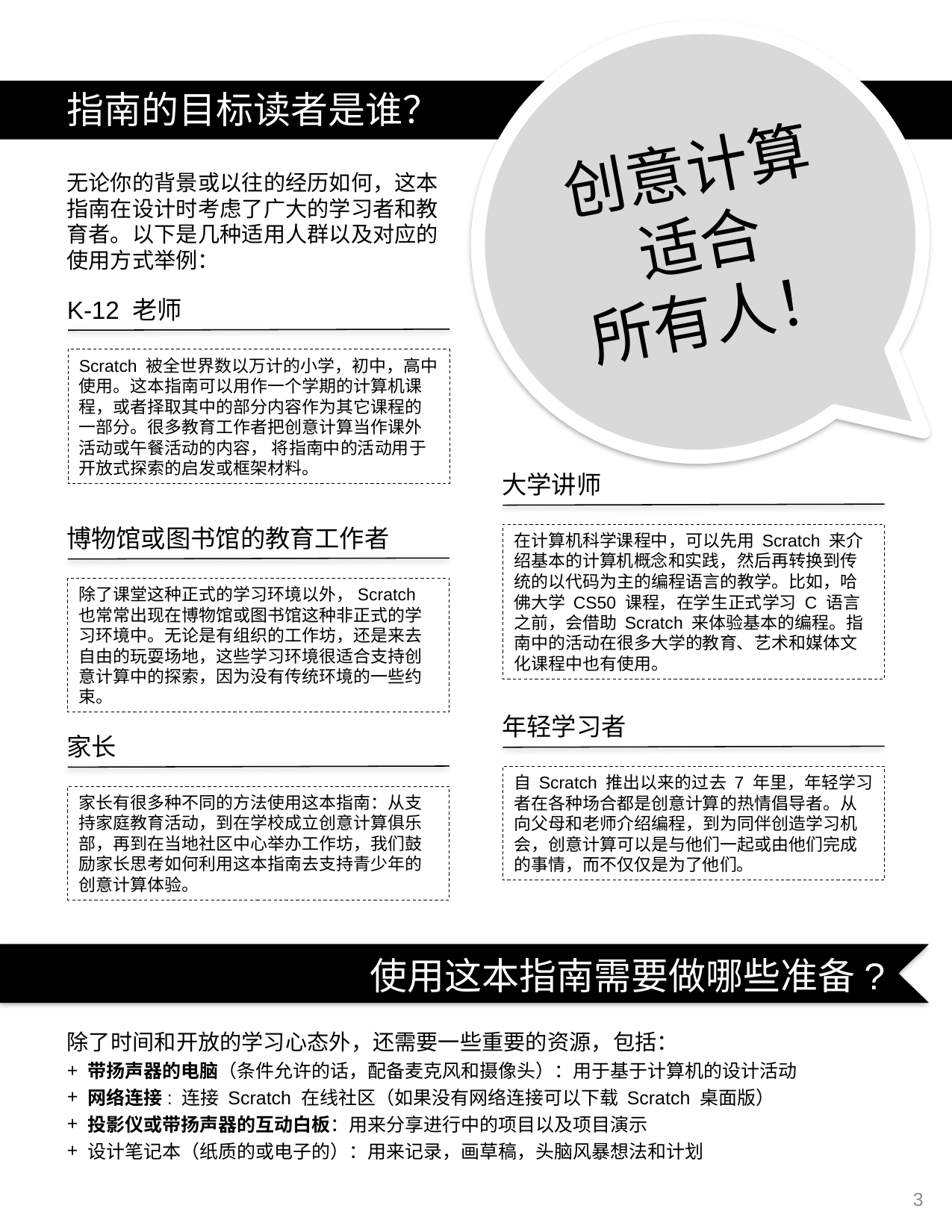

创意计算适合
所有人！
指南的目标读者是谁？

无论你的背景或以往的经历如何，这本指南在设计时考虑了广大的学习者和教育者。以下是几种适用人群以及对应的使用方式举例：
K-12 老师
Scratch 被全世界数以万计的小学，初中，高中使用。这本指南可以用作一个学期的计算机课程，或者择取其中的部分内容作为其它课程的一部分。很多教育工作者把创意计算当作课外活动或午餐活动的内容， 将指南中的活动用于开放式探索的启发或框架材料。
大学讲师
在计算机科学课程中，可以先用 Scratch 来介绍基本的计算机概念和实践，然后再转换到传统的以代码为主的编程语言的教学。比如，哈佛大学 CS50 课程，在学生正式学习 C 语言之前，会借助 Scratch 来体验基本的编程。指南中的活动在很多大学的教育、艺术和媒体文化课程中也有使用。
博物馆或图书馆的教育工作者
除了课堂这种正式的学习环境以外，Scratch 也常常出现在博物馆或图书馆这种非正式的学习环境中。无论是有组织的工作坊，还是来去自由的玩耍场地，这些学习环境很适合支持创意计算中的探索，因为没有传统环境的一些约束。
年轻学习者
自 Scratch 推出以来的过去 7 年里，年轻学习者在各种场合都是创意计算的热情倡导者。从向父母和老师介绍编程，到为同伴创造学习机会，创意计算可以是与他们一起或由他们完成的事情，而不仅仅是为了他们。
家长
家长有很多种不同的方法使用这本指南：从支持家庭教育活动，到在学校成立创意计算俱乐部，再到在当地社区中心举办工作坊，我们鼓励家长思考如何利用这本指南去支持青少年的创意计算体验。

使用这本指南需要做哪些准备?
除了时间和开放的学习心态外，还需要一些重要的资源，包括：
带扬声器的电脑（条件允许的话，配备麦克风和摄像头）：用于基于计算机的设计活动
网络连接: 连接 Scratch 在线社区（如果没有网络连接可以下载 Scratch 桌面版）
投影仪或带扬声器的互动白板：用来分享进行中的项目以及项目演示
设计笔记本（纸质的或电子的）：用来记录，画草稿，头脑风暴想法和计划
3